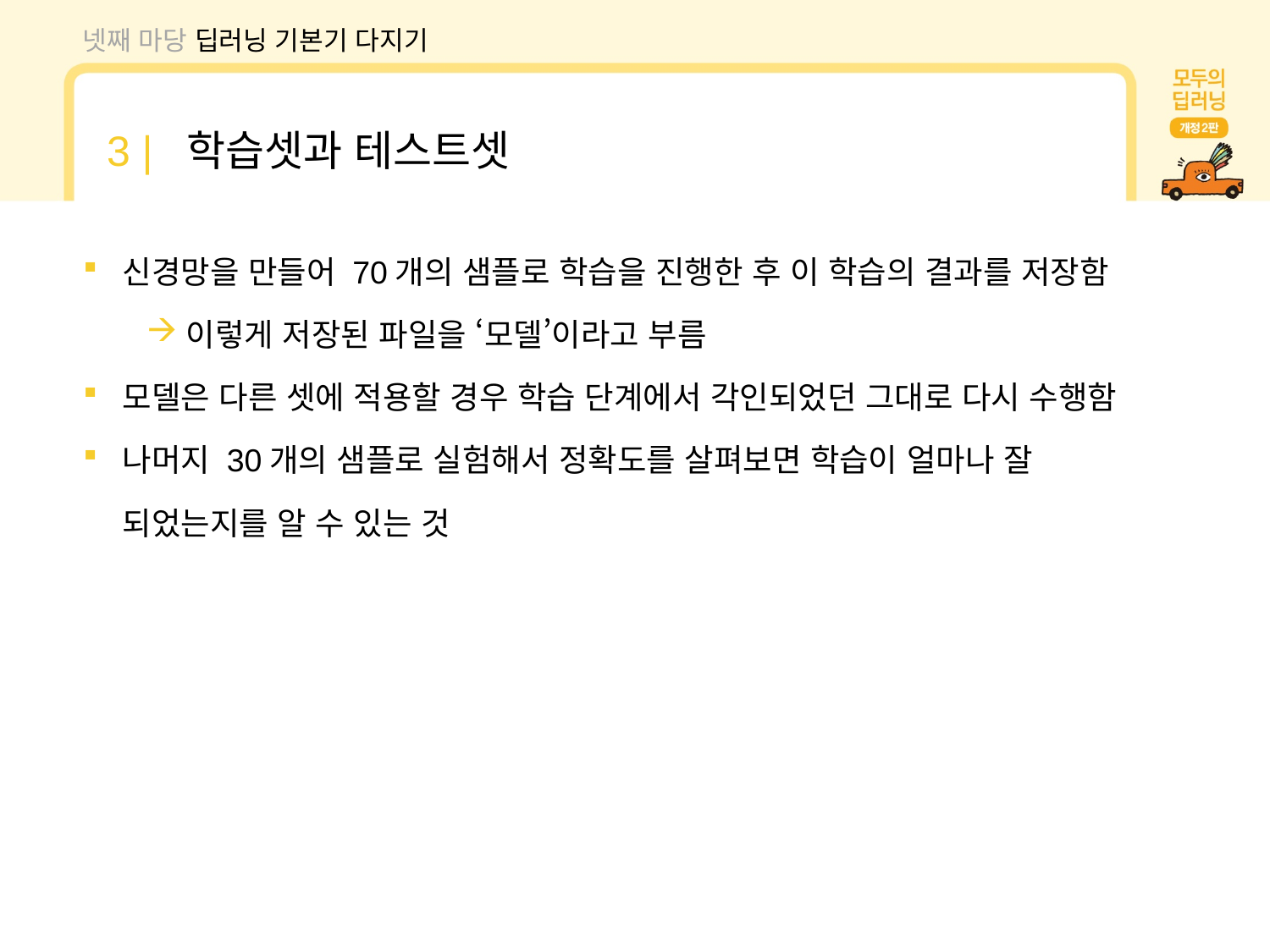

넷째 마당 딥러닝 기본기 다지기
3 |  학습셋과 테스트셋
신경망을 만들어 70개의 샘플로 학습을 진행한 후 이 학습의 결과를 저장함
이렇게 저장된 파일을 ‘모델’이라고 부름
모델은 다른 셋에 적용할 경우 학습 단계에서 각인되었던 그대로 다시 수행함
나머지 30개의 샘플로 실험해서 정확도를 살펴보면 학습이 얼마나 잘 되었는지를 알 수 있는 것